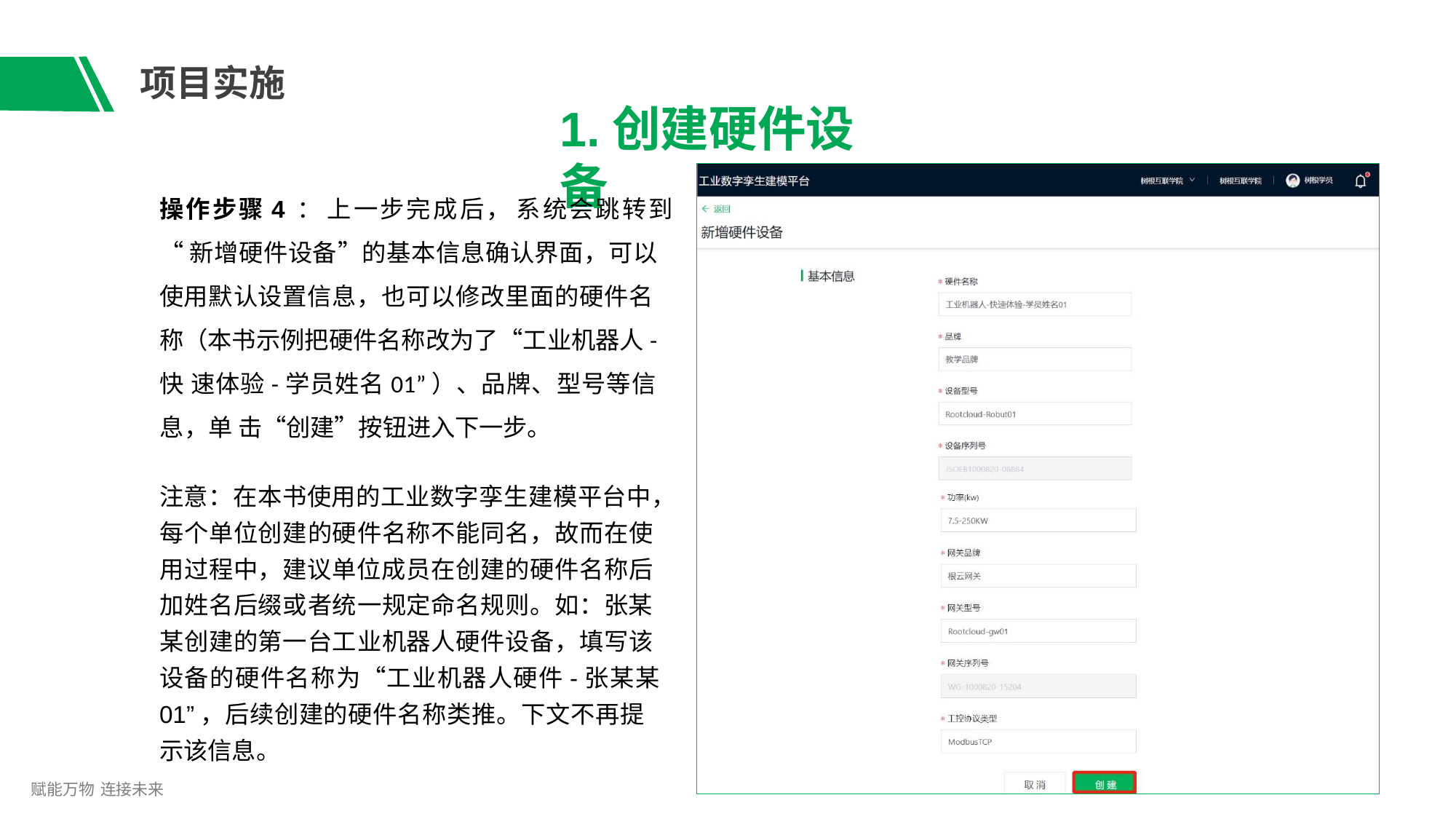

# 项目实施
1.创建硬件设备

操作步骤4 ： 上一步完成后， 系统会跳转到
“新增硬件设备”的基本信息确认界面，可以
使用默认设置信息，也可以修改里面的硬件名 称（本书示例把硬件名称改为了“工业机器人-快 速体验-学员姓名01”）、品牌、型号等信息，单 击“创建”按钮进入下一步。

注意：在本书使用的工业数字孪生建模平台中， 每个单位创建的硬件名称不能同名，故而在使 用过程中，建议单位成员在创建的硬件名称后 加姓名后缀或者统一规定命名规则。如：张某 某创建的第一台工业机器人硬件设备，填写该 设备的硬件名称为“工业机器人硬件-张某某
01”，后续创建的硬件名称类推。下文不再提 示该信息。
赋能万物 连接未来